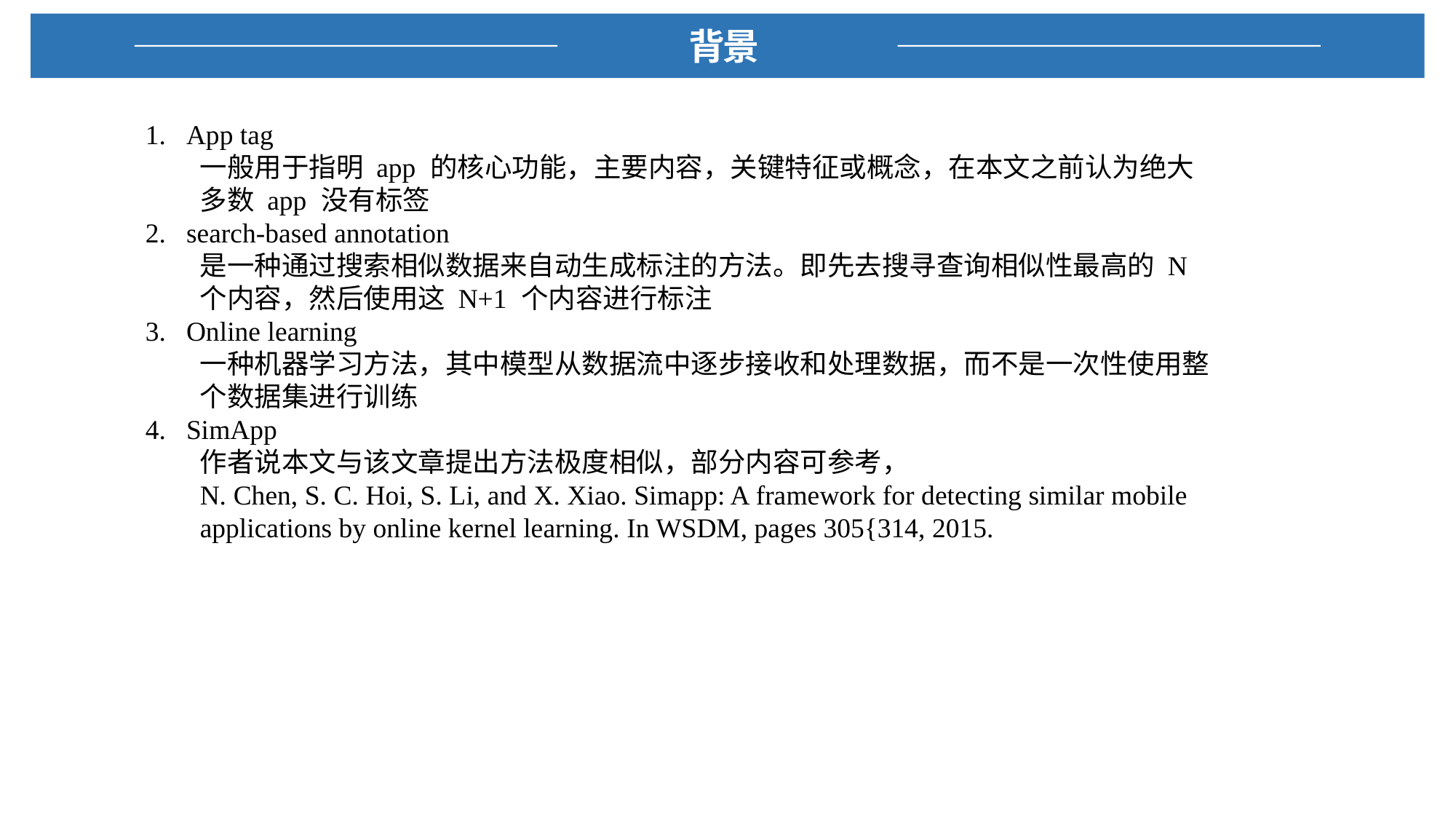

背景

App tag
一般用于指明 app 的核心功能，主要内容，关键特征或概念，在本文之前认为绝大多数 app 没有标签
search-based annotation
是一种通过搜索相似数据来自动生成标注的方法。即先去搜寻查询相似性最高的 N 个内容，然后使用这 N+1 个内容进行标注
Online learning
一种机器学习方法，其中模型从数据流中逐步接收和处理数据，而不是一次性使用整个数据集进行训练
SimApp
作者说本文与该文章提出方法极度相似，部分内容可参考，
N. Chen, S. C. Hoi, S. Li, and X. Xiao. Simapp: A framework for detecting similar mobile applications by online kernel learning. In WSDM, pages 305{314, 2015.